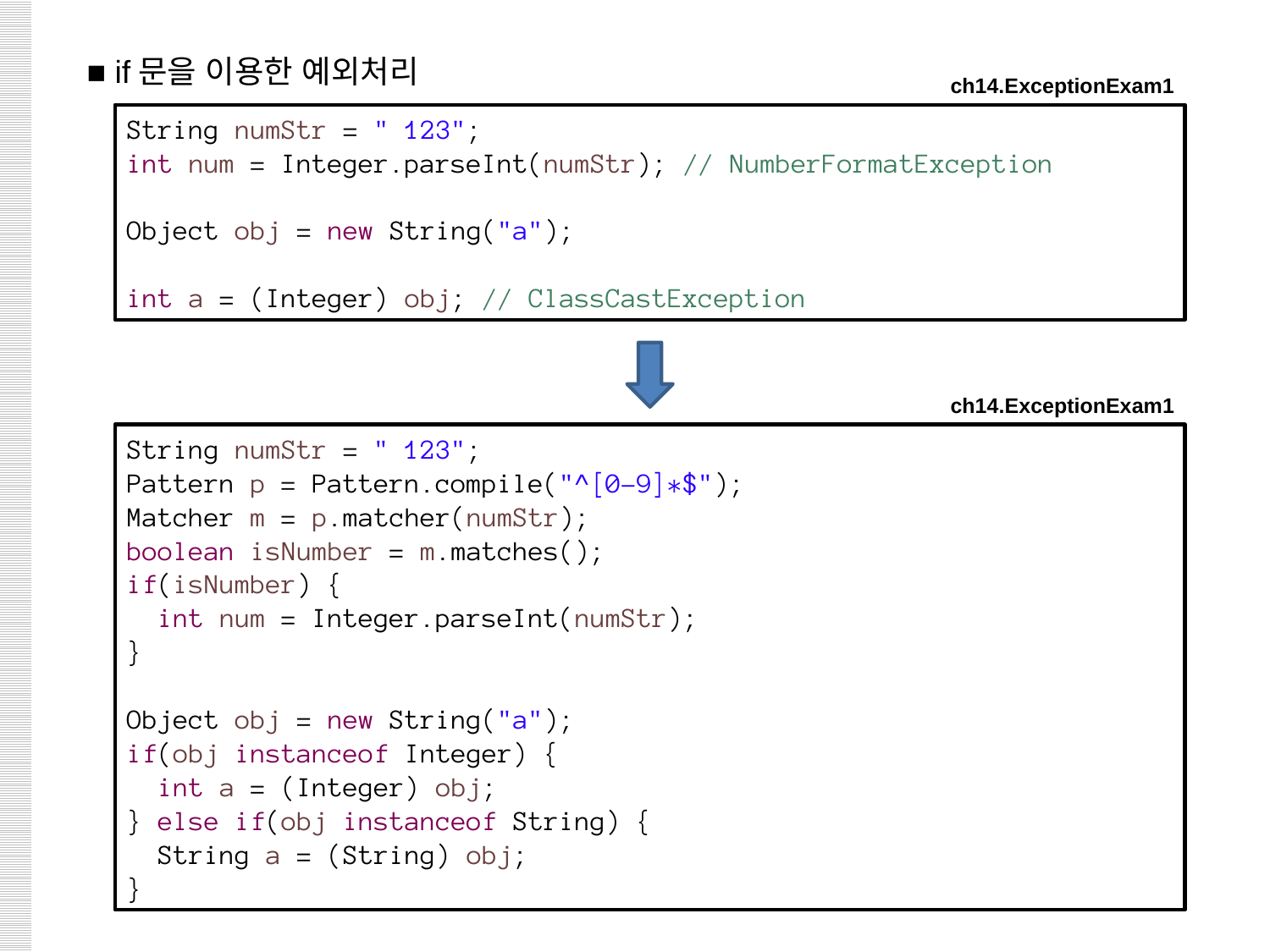

■ if문을 이용한 예외처리
ch14.ExceptionExam1
String numStr = " 123";
int num = Integer.parseInt(numStr); // NumberFormatException

Object obj = new String("a");

int a = (Integer) obj; // ClassCastException

ch14.ExceptionExam1
String numStr = " 123";
Pattern p = Pattern.compile("^[0-9]*$");
Matcher m = p.matcher(numStr);
boolean isNumber = m.matches();
if(isNumber) {
  int num = Integer.parseInt(numStr);
}

Object obj = new String("a");
if(obj instanceof Integer) {
  int a = (Integer) obj;
} else if(obj instanceof String) {
  String a = (String) obj;
}